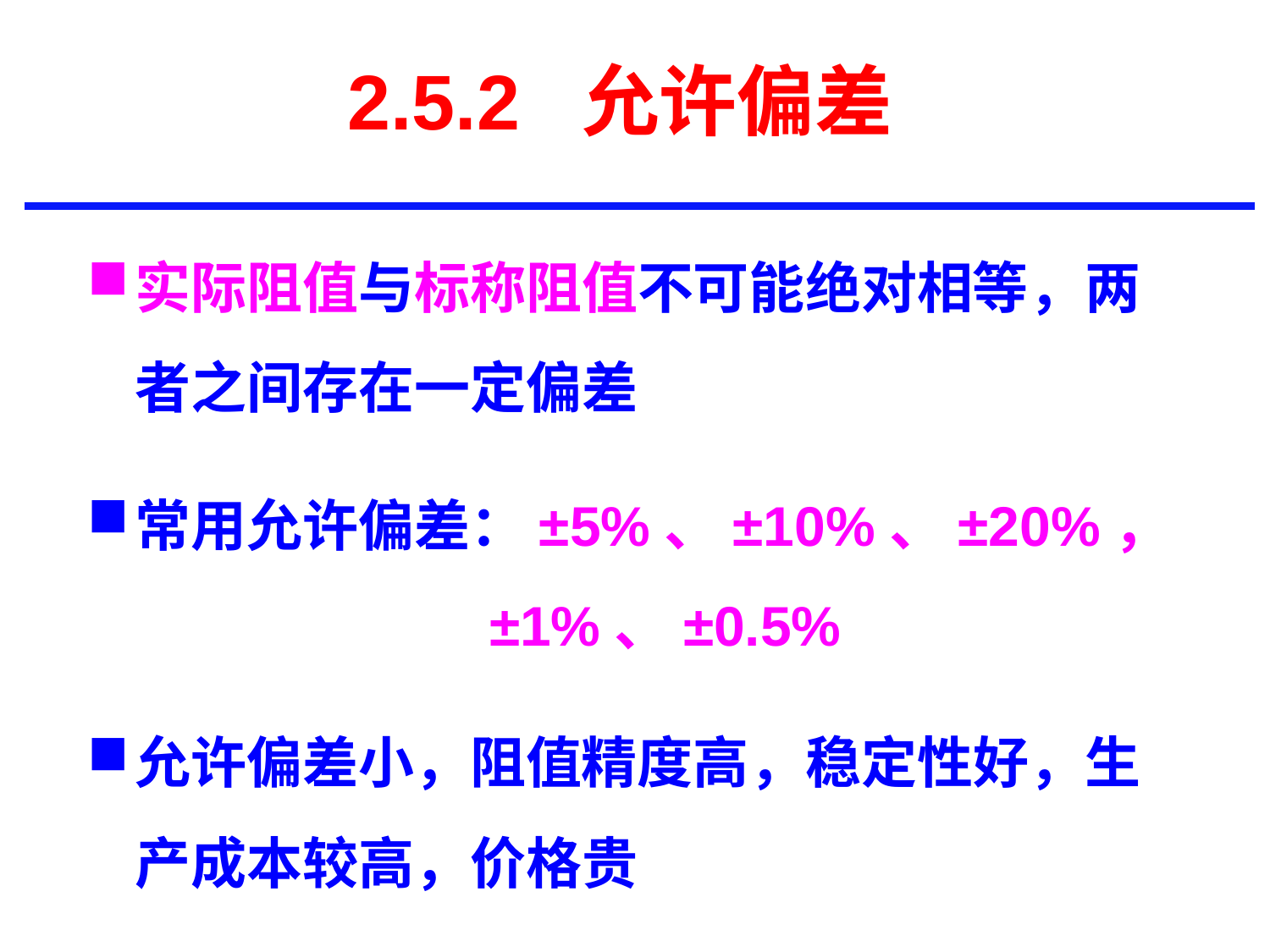

2.5.2  允许偏差
实际阻值与标称阻值不可能绝对相等，两者之间存在一定偏差

常用允许偏差：±5%、±10%、±20%，
                          ±1%、±0.5%

允许偏差小，阻值精度高，稳定性好，生产成本较高，价格贵